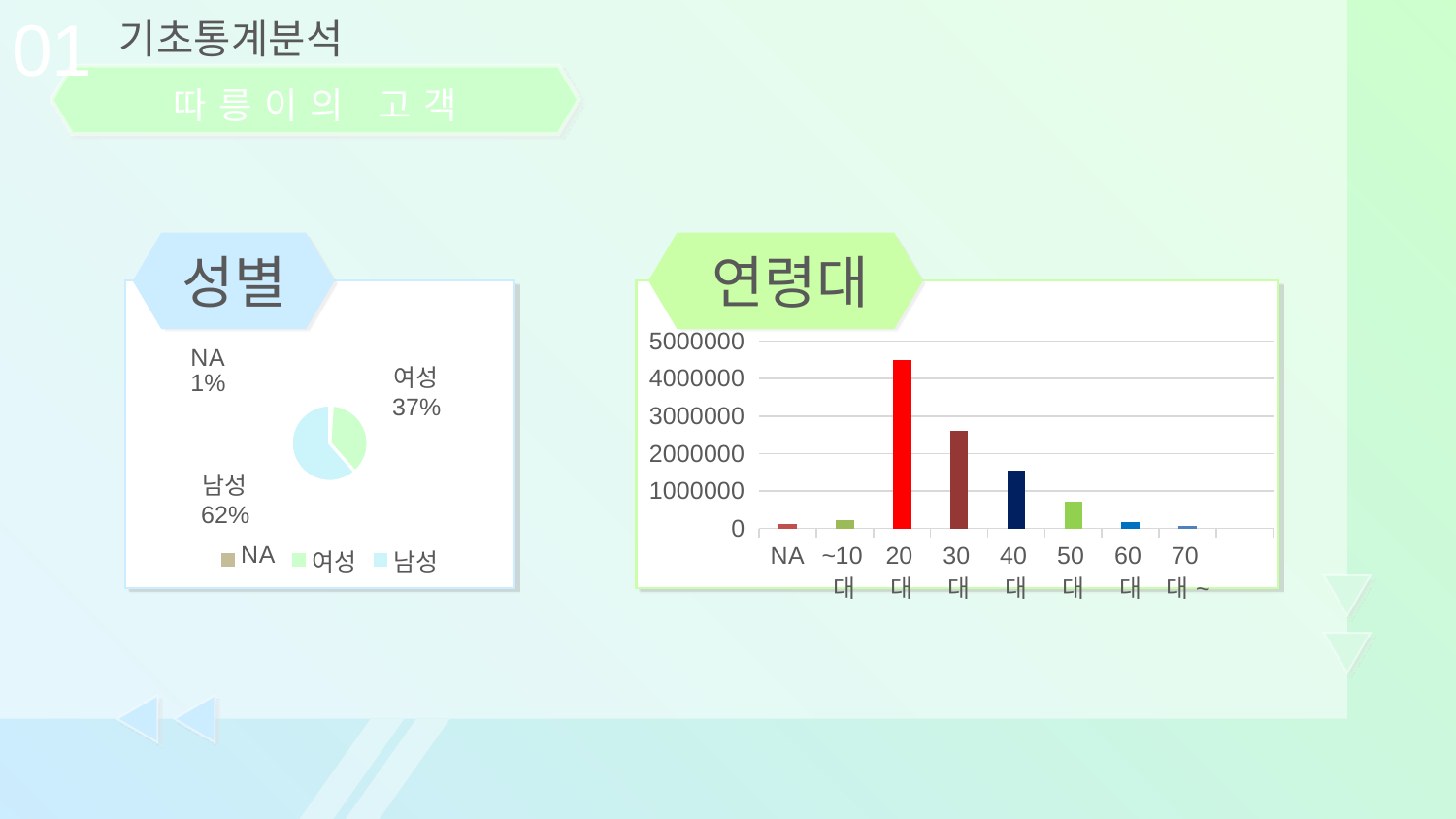

01
기초통계분석
따릉이의 고객

성별

연령대

### Chart

| Category | 연령대 |
|---|---|
| NA | 131013.0 |
| ~10대 | 232447.0 |
| 20대 | 4498819.0 |
| 30대 | 2607701.0 |
| 40대 | 1545351.0 |
| 50대 | 711252.0 |
| 60대 | 180109.0 |
| 70대~ | 73365.0 |

### Chart

| Category | 성별비율 |
|---|---|
| NA | 115761.0 |
| 여성 | 3725381.0 |
| 남성 | 6138915.0 |